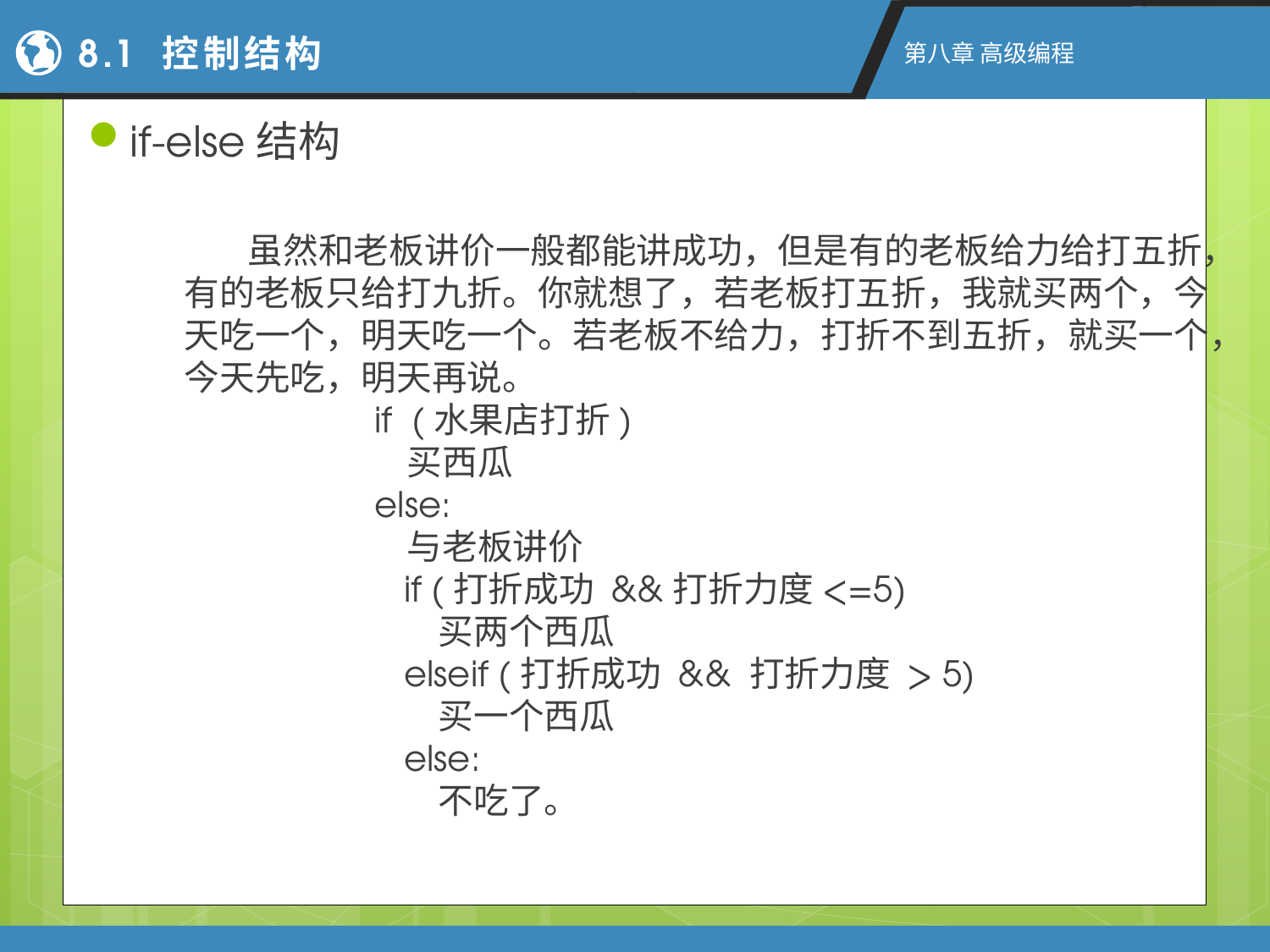

8.1 控制结构

第八章 高级编程
if-else结构

虽然和老板讲价一般都能讲成功，但是有的老板给力给打五折，有的老板只给打九折。你就想了，若老板打五折，我就买两个，今天吃一个，明天吃一个。若老板不给力，打折不到五折，就买一个，今天先吃，明天再说。
if  (水果店打折)
   买西瓜
else:
   与老板讲价
   if (打折成功 &&打折力度<=5)
       买两个西瓜
   elseif (打折成功 && 打折力度 > 5)
       买一个西瓜
   else:
       不吃了。